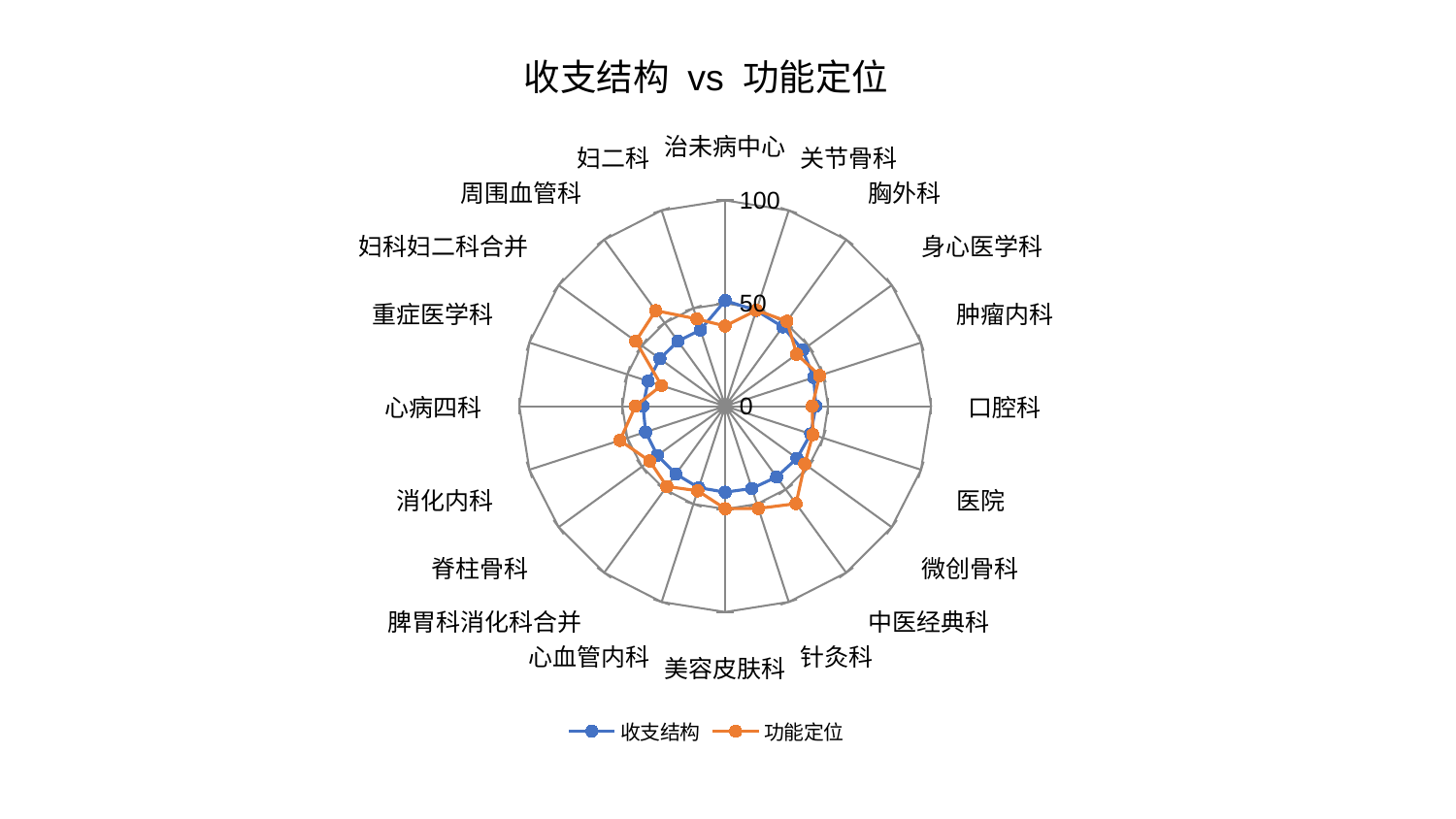

### Chart: 收支结构 vs 功能定位

| Category | 收支结构 | 功能定位 |
|---|---|---|
| 治未病中心 | 51.311366762523974 | 38.96006549530751 |
| 关节骨科 | 48.906790263278374 | 48.99273219464036 |
| 胸外科 | 47.63371159939549 | 51.05108534980831 |
| 身心医学科 | 46.52034463782929 | 42.96033183785203 |
| 肿瘤内科 | 45.200923717354605 | 48.22866503761518 |
| 口腔科 | 44.052628536907676 | 42.285048405988285 |
| 医院 | 43.68762524188362 | 44.770221157158254 |
| 微创骨科 | 43.11265094098896 | 47.79315865480654 |
| 中医经典科 | 42.52236389024496 | 58.5491508519914 |
| 针灸科 | 42.03839989803016 | 52.23736276695188 |
| 美容皮肤科 | 41.77834987272324 | 49.81067439620868 |
| 心血管内科 | 41.63336353612852 | 43.232847974626246 |
| 脾胃科消化科合并 | 40.77159323755222 | 48.22890674077072 |
| 脊柱骨科 | 40.70756443753786 | 45.33175805031407 |
| 消化内科 | 40.65274471184217 | 53.79911322119948 |
| 心病四科 | 39.89864131983746 | 43.651439087150784 |
| 重症医学科 | 39.378311785400065 | 32.57413120522251 |
| 妇科妇二科合并 | 39.222311797048775 | 53.72511820656986 |
| 周围血管科 | 39.06039160320163 | 57.40592002883682 |
| 妇二科 | 38.98765992384107 | 44.572542631336695 |
26